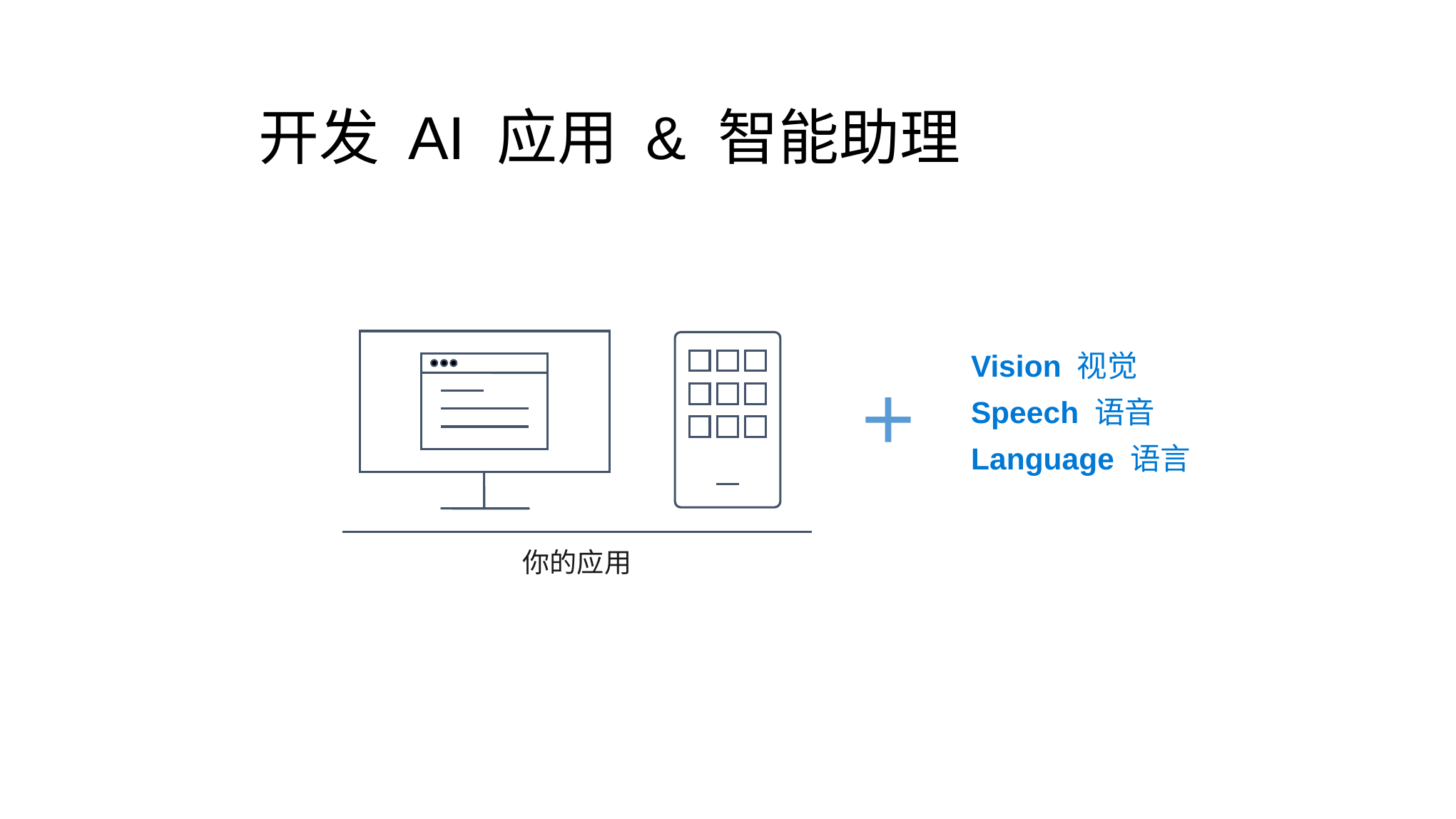

# 开发 AI 应用 & 智能助理

Vision 视觉
Speech 语音
Language 语言

你的应用